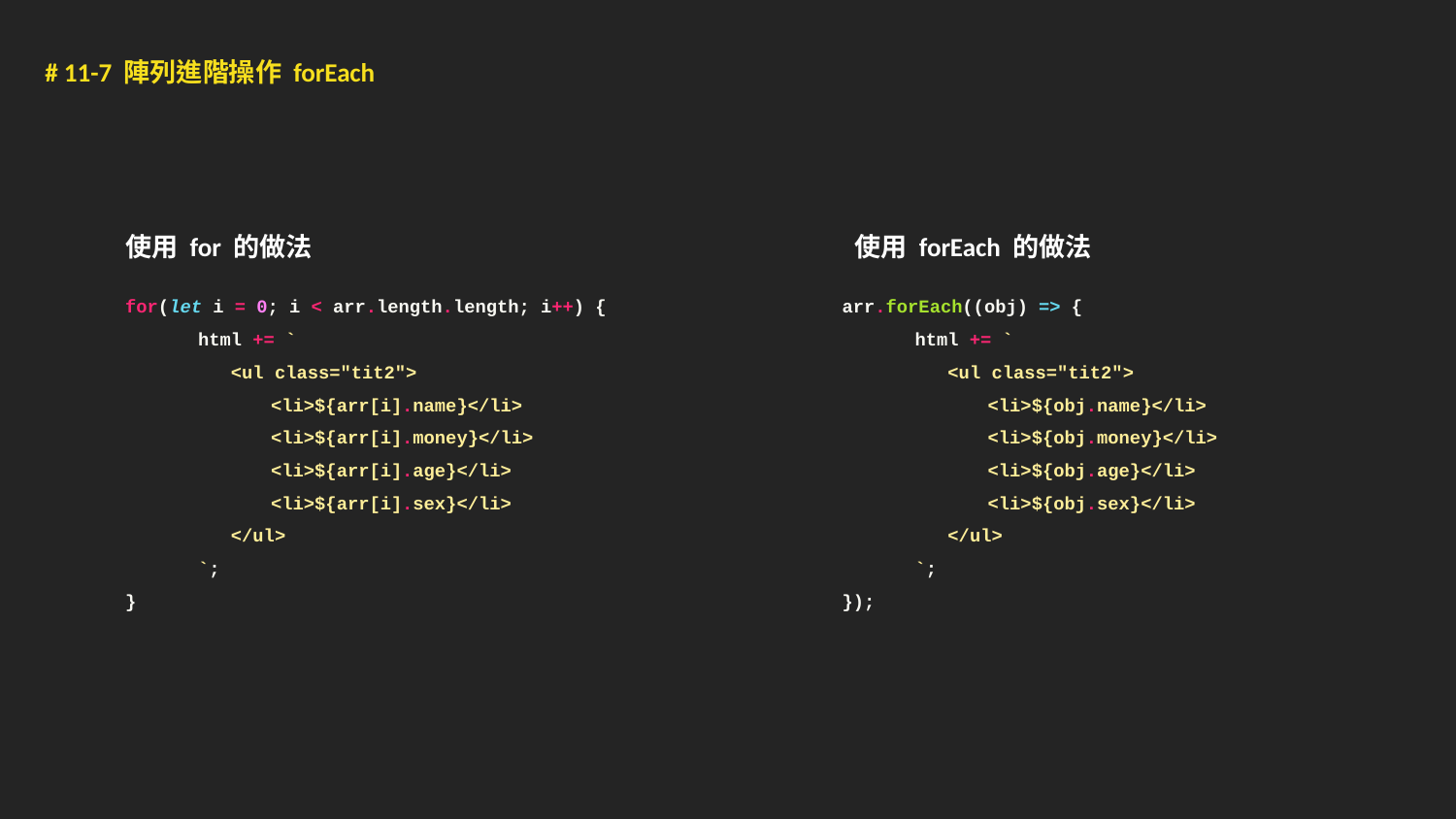

# 11-7 陣列進階操作 forEach
使用 for 的做法
使用 forEach 的做法
for(let i = 0; i < arr.length.length; i++) {
html += `
   <ul class="tit2">
<li>${arr[i].name}</li>
<li>${arr[i].money}</li>
<li>${arr[i].age}</li>
<li>${arr[i].sex}</li>
   </ul>
`;
}
arr.forEach((obj) => {
html += `
   <ul class="tit2">
<li>${obj.name}</li>
<li>${obj.money}</li>
<li>${obj.age}</li>
<li>${obj.sex}</li>
   </ul>
`;
});